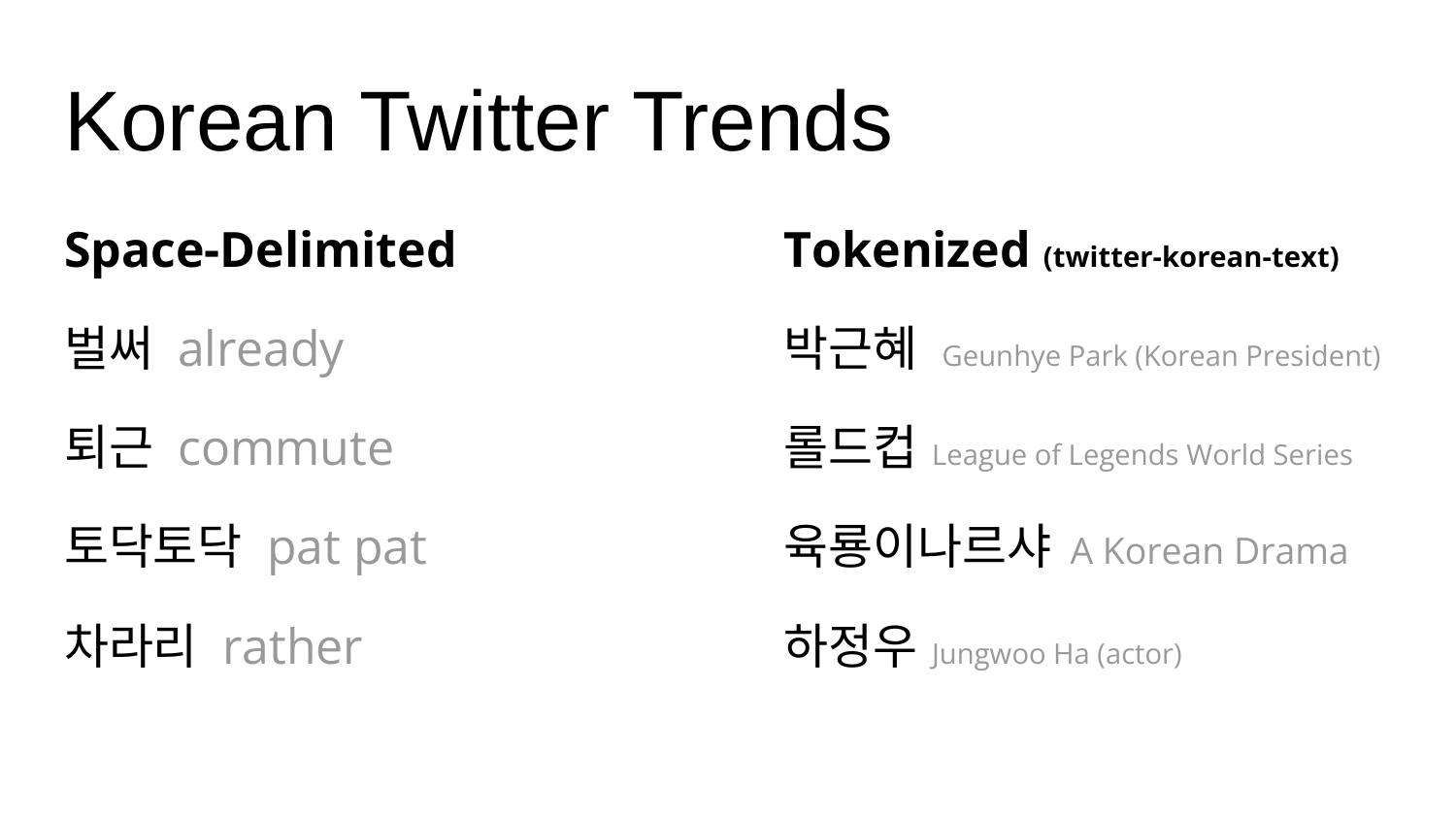

# Korean Twitter Trends
Space-Delimited
벌써 already
퇴근 commute
토닥토닥 pat pat
차라리 rather
Tokenized (twitter-korean-text)
박근혜 Geunhye Park (Korean President)
롤드컵 League of Legends World Series
육룡이나르샤 A Korean Drama
하정우 Jungwoo Ha (actor)